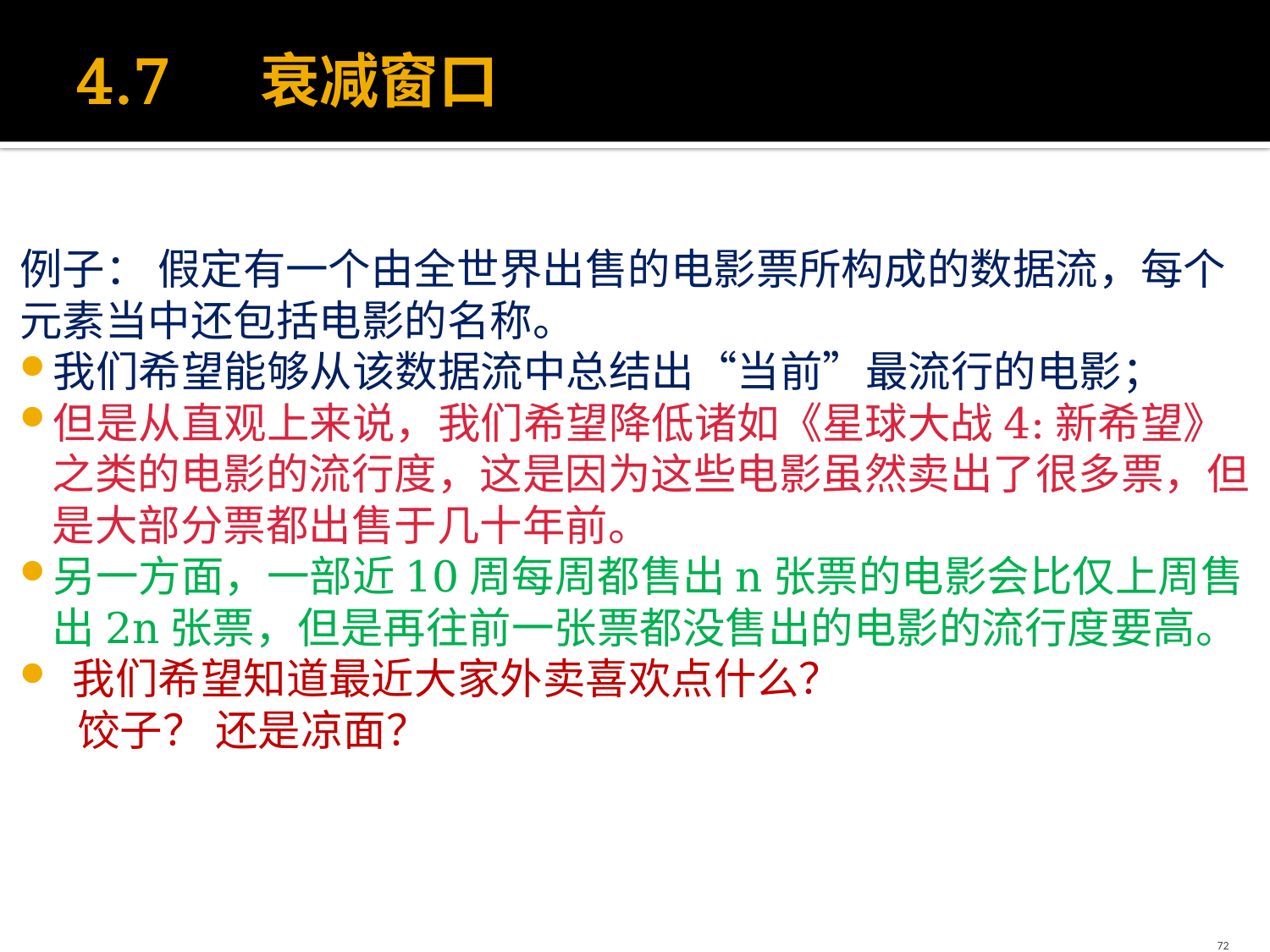

# 4.7    衰减窗口
例子： 假定有一个由全世界出售的电影票所构成的数据流，每个元素当中还包括电影的名称。
我们希望能够从该数据流中总结出“当前”最流行的电影；
但是从直观上来说，我们希望降低诸如《星球大战4:新希望》之类的电影的流行度，这是因为这些电影虽然卖出了很多票，但是大部分票都出售于几十年前。
另一方面，一部近10周每周都售出n张票的电影会比仅上周售出2n张票，但是再往前一张票都没售出的电影的流行度要高。
 我们希望知道最近大家外卖喜欢点什么？
     饺子？ 还是凉面？

72